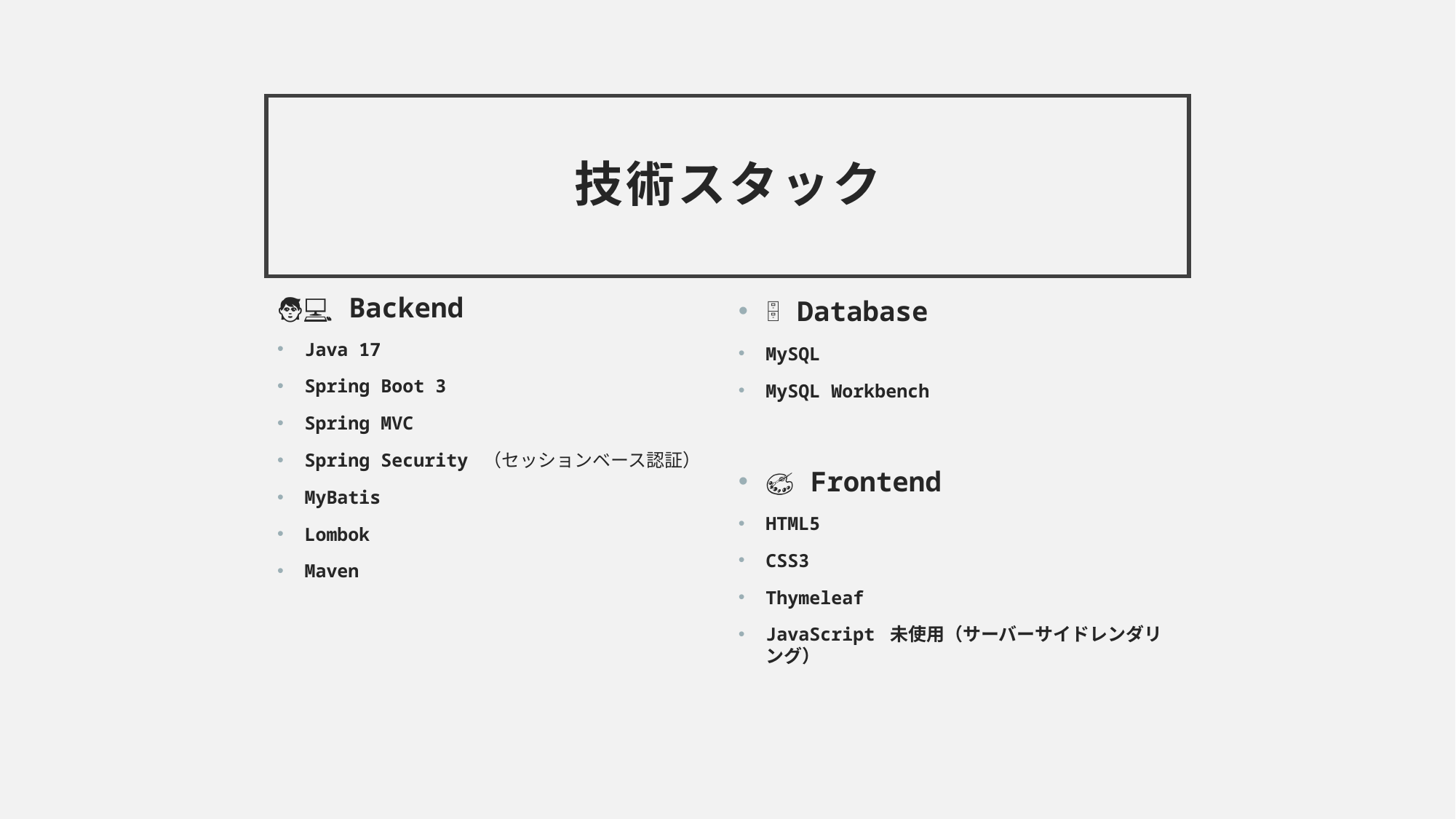

# 技術スタック
🧑‍💻 Backend
Java 17
Spring Boot 3
Spring MVC
Spring Security （セッションベース認証）
MyBatis
Lombok
Maven
🗄 Database
MySQL
MySQL Workbench

🎨 Frontend
HTML5
CSS3
Thymeleaf
JavaScript 未使用（サーバーサイドレンダリング）